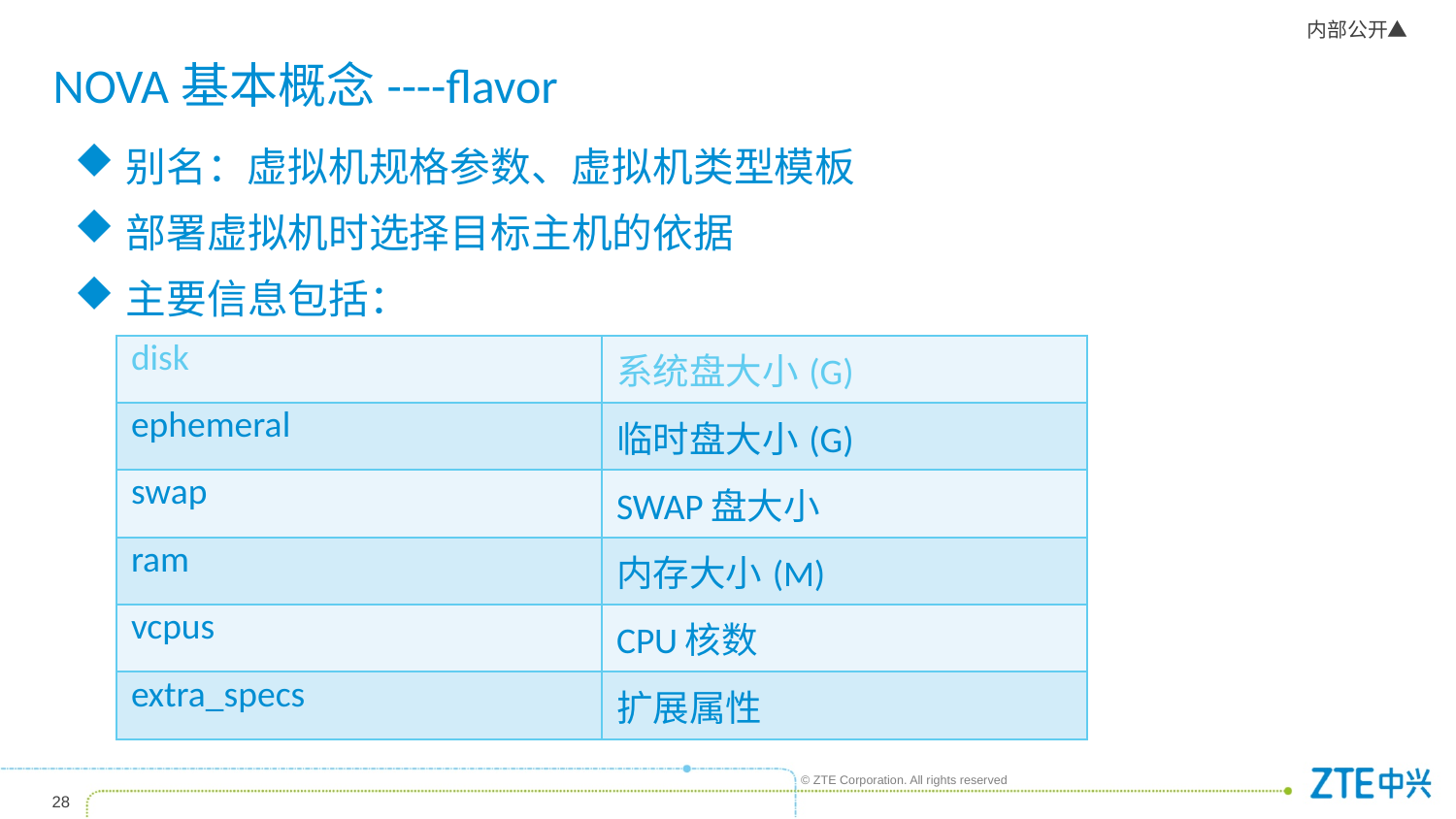

# NOVA基本概念----flavor
别名：虚拟机规格参数、虚拟机类型模板
部署虚拟机时选择目标主机的依据
主要信息包括：

| disk | 系统盘大小(G) |
| --- | --- |
| ephemeral | 临时盘大小(G) |
| swap | SWAP盘大小 |
| ram | 内存大小(M) |
| vcpus | CPU核数 |
| extra\_specs | 扩展属性 |